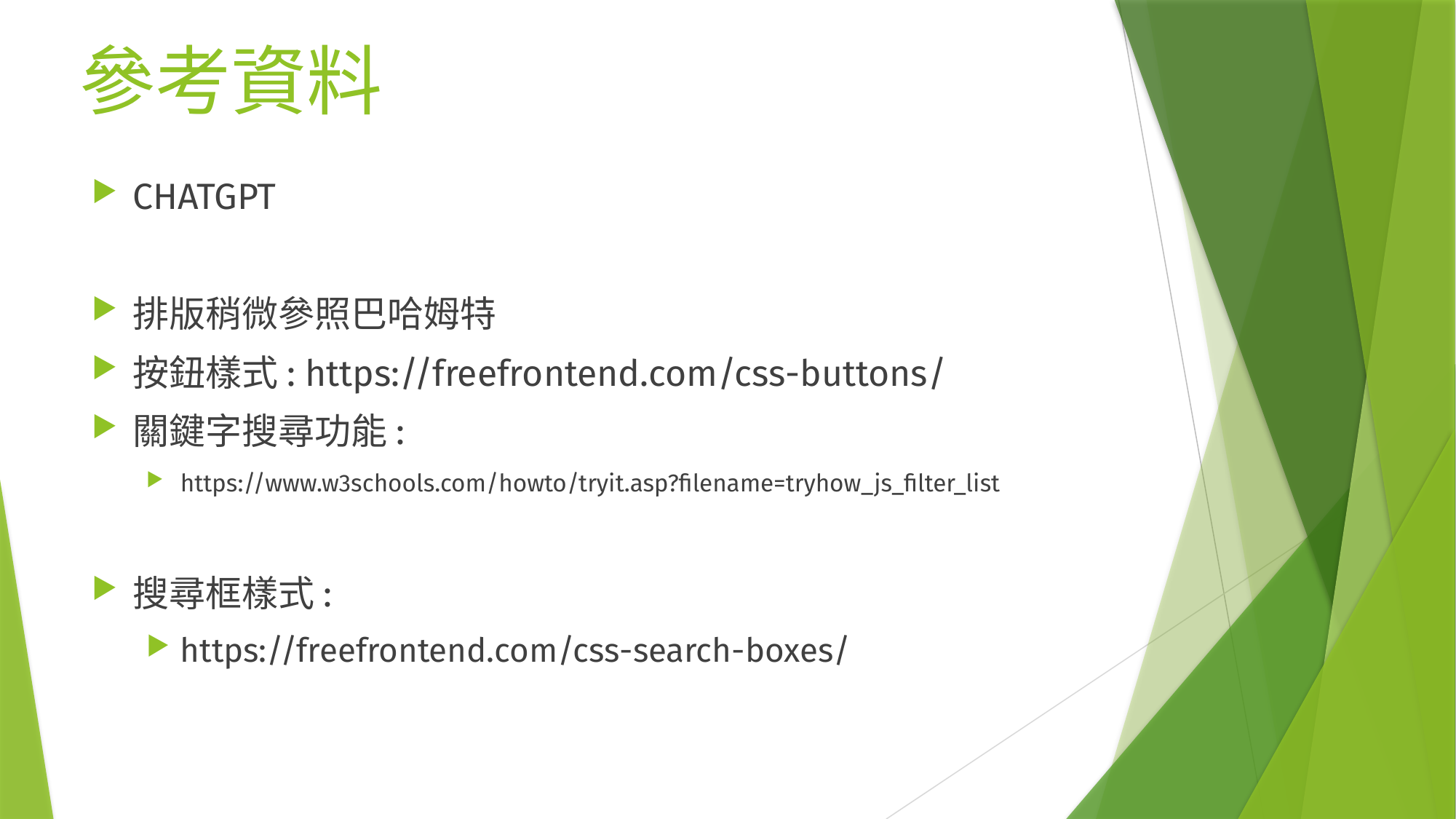

# 參考資料
CHATGPT

排版稍微參照巴哈姆特
按鈕樣式: https://freefrontend.com/css-buttons/
關鍵字搜尋功能:
https://www.w3schools.com/howto/tryit.asp?filename=tryhow_js_filter_list

搜尋框樣式:
https://freefrontend.com/css-search-boxes/